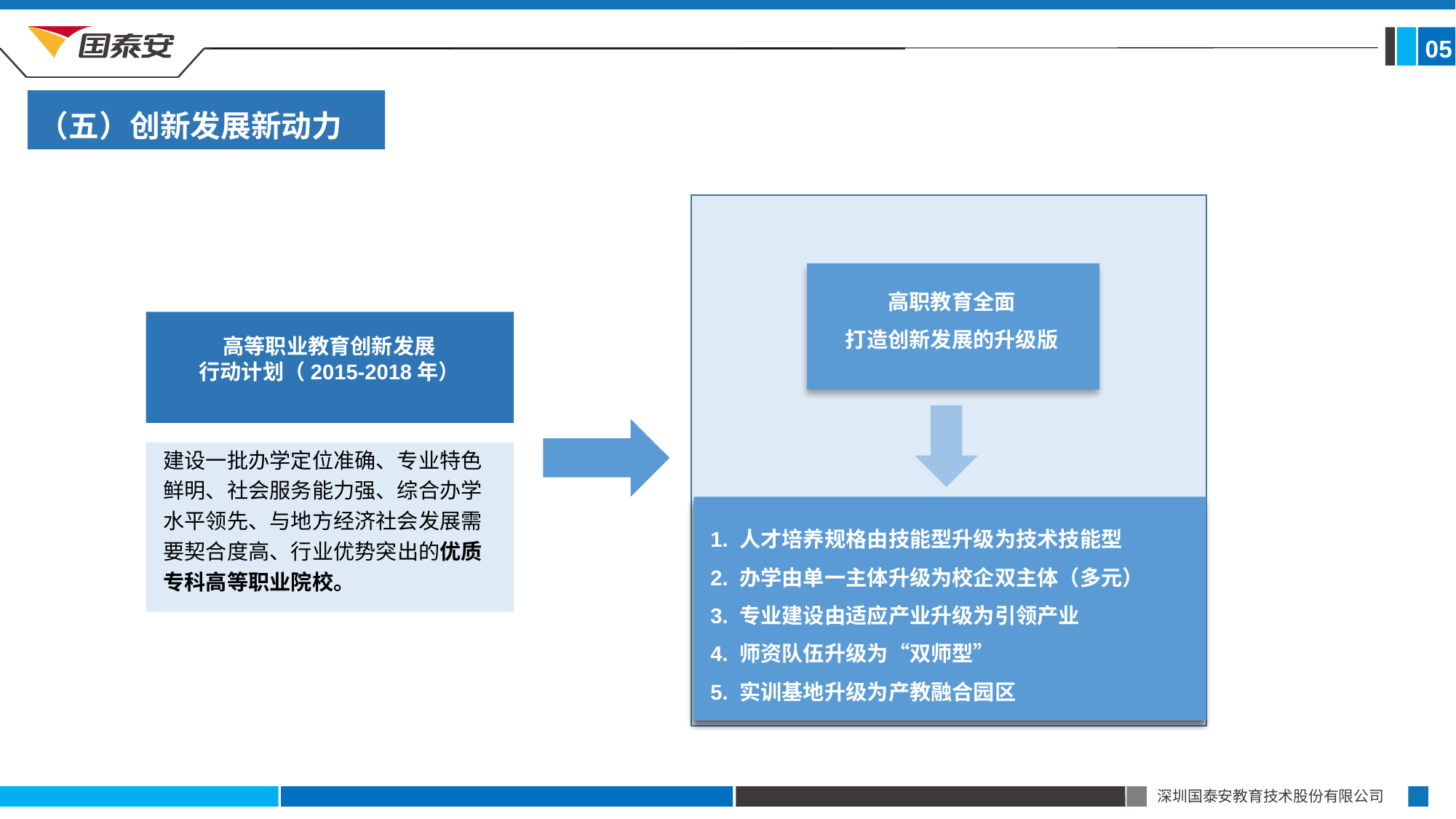

05

（五）创新发展新动力

高职教育全面
打造创新发展的升级版

高等职业教育创新发展
行动计划（2015-2018年）
建设一批办学定位准确、专业特色鲜明、社会服务能力强、综合办学水平领先、与地方经济社会发展需要契合度高、行业优势突出的优质专科高等职业院校。

 1. 人才培养规格由技能型升级为技术技能型
 2. 办学由单一主体升级为校企双主体（多元）
 3. 专业建设由适应产业升级为引领产业
 4. 师资队伍升级为“双师型”
 5. 实训基地升级为产教融合园区